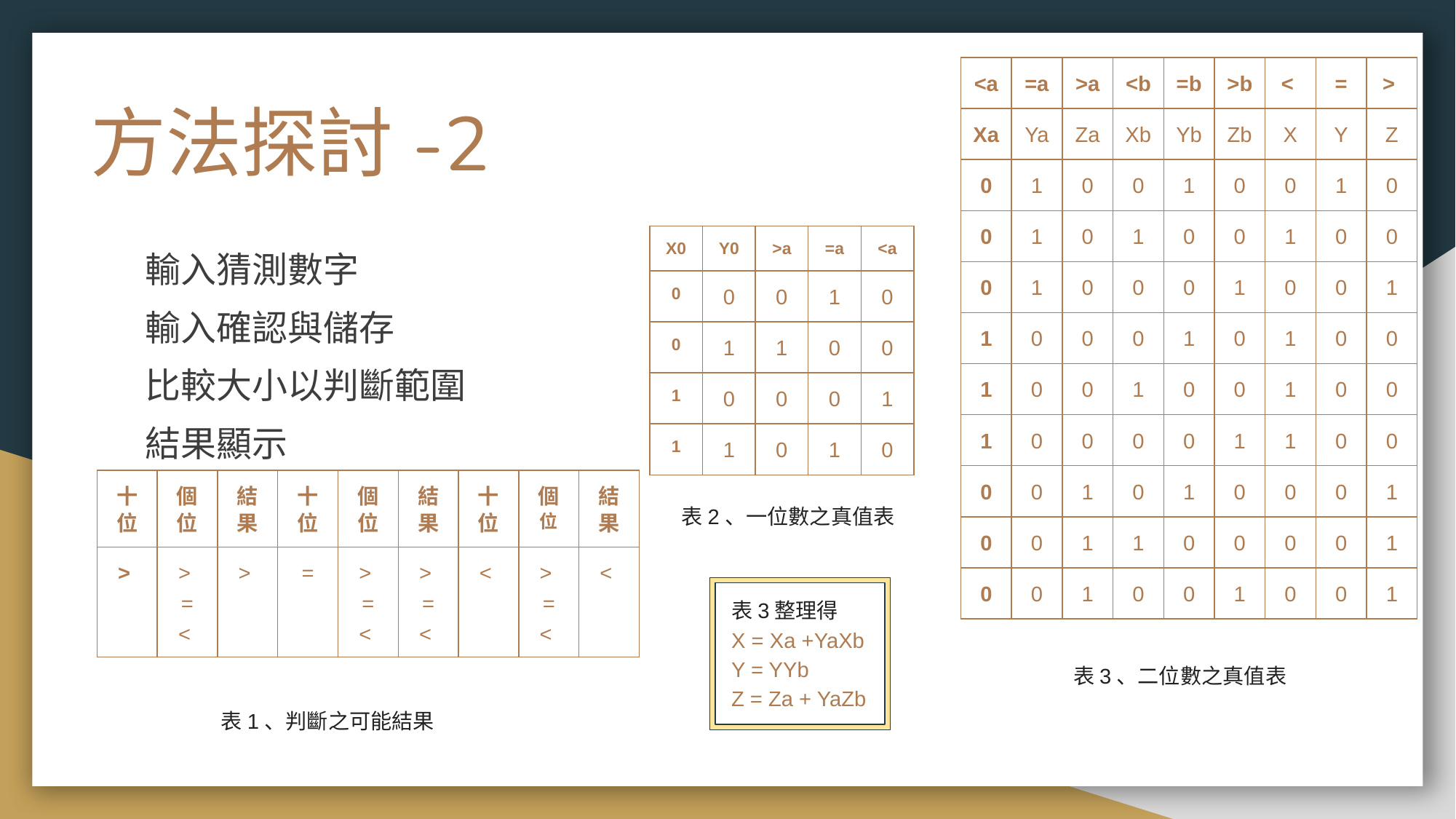

| <a | =a | >a | <b | =b | >b | < | = | > |
| --- | --- | --- | --- | --- | --- | --- | --- | --- |
| Xa | Ya | Za | Xb | Yb | Zb | X | Y | Z |
| 0 | 1 | 0 | 0 | 1 | 0 | 0 | 1 | 0 |
| 0 | 1 | 0 | 1 | 0 | 0 | 1 | 0 | 0 |
| 0 | 1 | 0 | 0 | 0 | 1 | 0 | 0 | 1 |
| 1 | 0 | 0 | 0 | 1 | 0 | 1 | 0 | 0 |
| 1 | 0 | 0 | 1 | 0 | 0 | 1 | 0 | 0 |
| 1 | 0 | 0 | 0 | 0 | 1 | 1 | 0 | 0 |
| 0 | 0 | 1 | 0 | 1 | 0 | 0 | 0 | 1 |
| 0 | 0 | 1 | 1 | 0 | 0 | 0 | 0 | 1 |
| 0 | 0 | 1 | 0 | 0 | 1 | 0 | 0 | 1 |
# 方法探討-2
輸入猜測數字
輸入確認與儲存
比較大小以判斷範圍
結果顯示

| X0 | Y0 | >a | =a | <a |
| --- | --- | --- | --- | --- |
| 0 | 0 | 0 | 1 | 0 |
| 0 | 1 | 1 | 0 | 0 |
| 1 | 0 | 0 | 0 | 1 |
| 1 | 1 | 0 | 1 | 0 |
| 十位 | 個位 | 結果 | 十位 | 個位 | 結果 | 十位 | 個位 | 結果 |
| --- | --- | --- | --- | --- | --- | --- | --- | --- |
| > | > = < | > | = | > = < | > = < | < | > = < | < |
表2、一位數之真值表

表3整理得
X = Xa +YaXb
Y = YYb
Z = Za + YaZb

表3、二位數之真值表
表1、判斷之可能結果